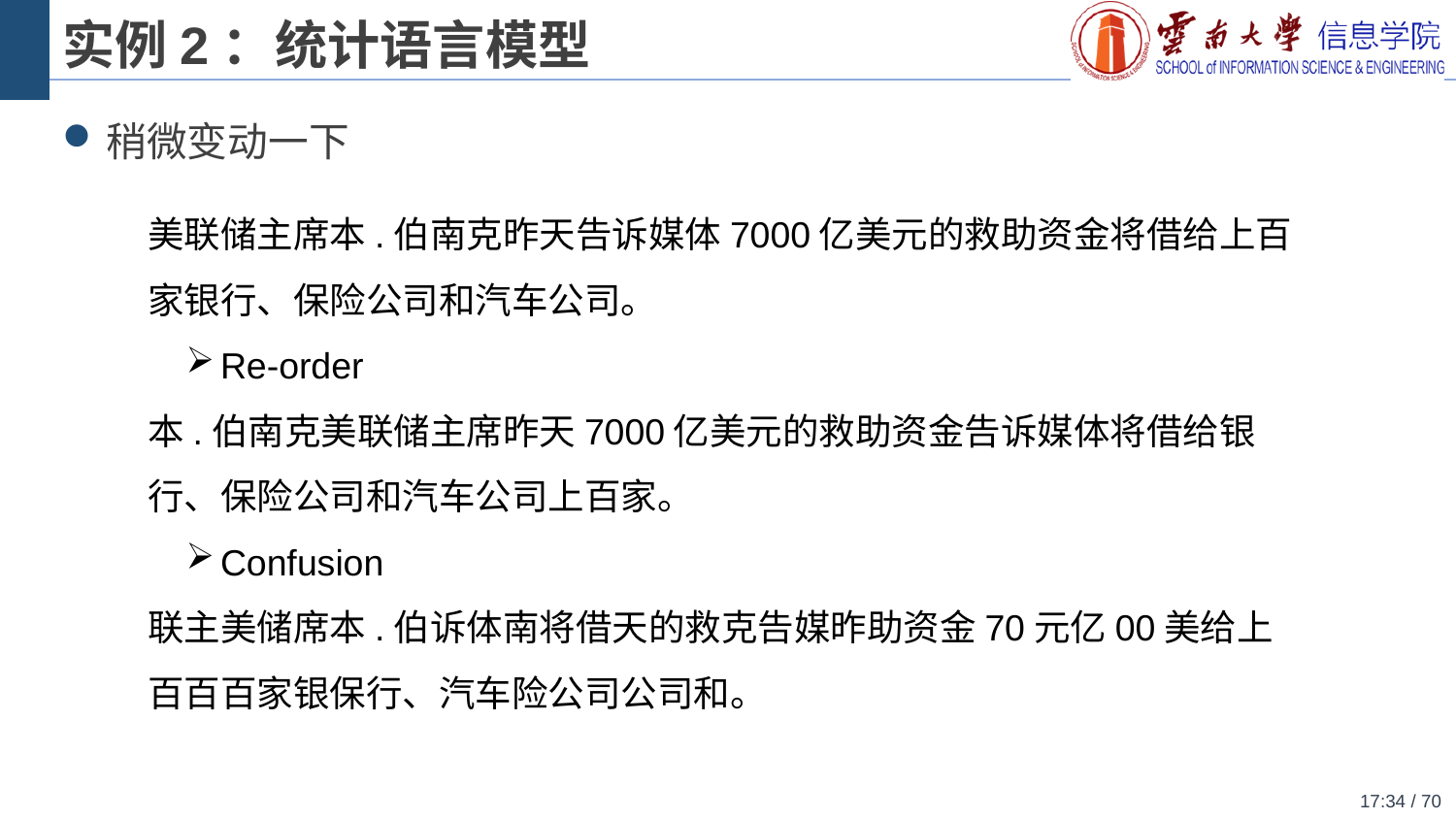

# 实例2：统计语言模型
稍微变动一下
美联储主席本.伯南克昨天告诉媒体7000亿美元的救助资金将借给上百家银行、保险公司和汽车公司。
Re-order
本.伯南克美联储主席昨天7000亿美元的救助资金告诉媒体将借给银行、保险公司和汽车公司上百家。
Confusion
联主美储席本.伯诉体南将借天的救克告媒昨助资金70元亿00美给上百百百家银保行、汽车险公司公司和。